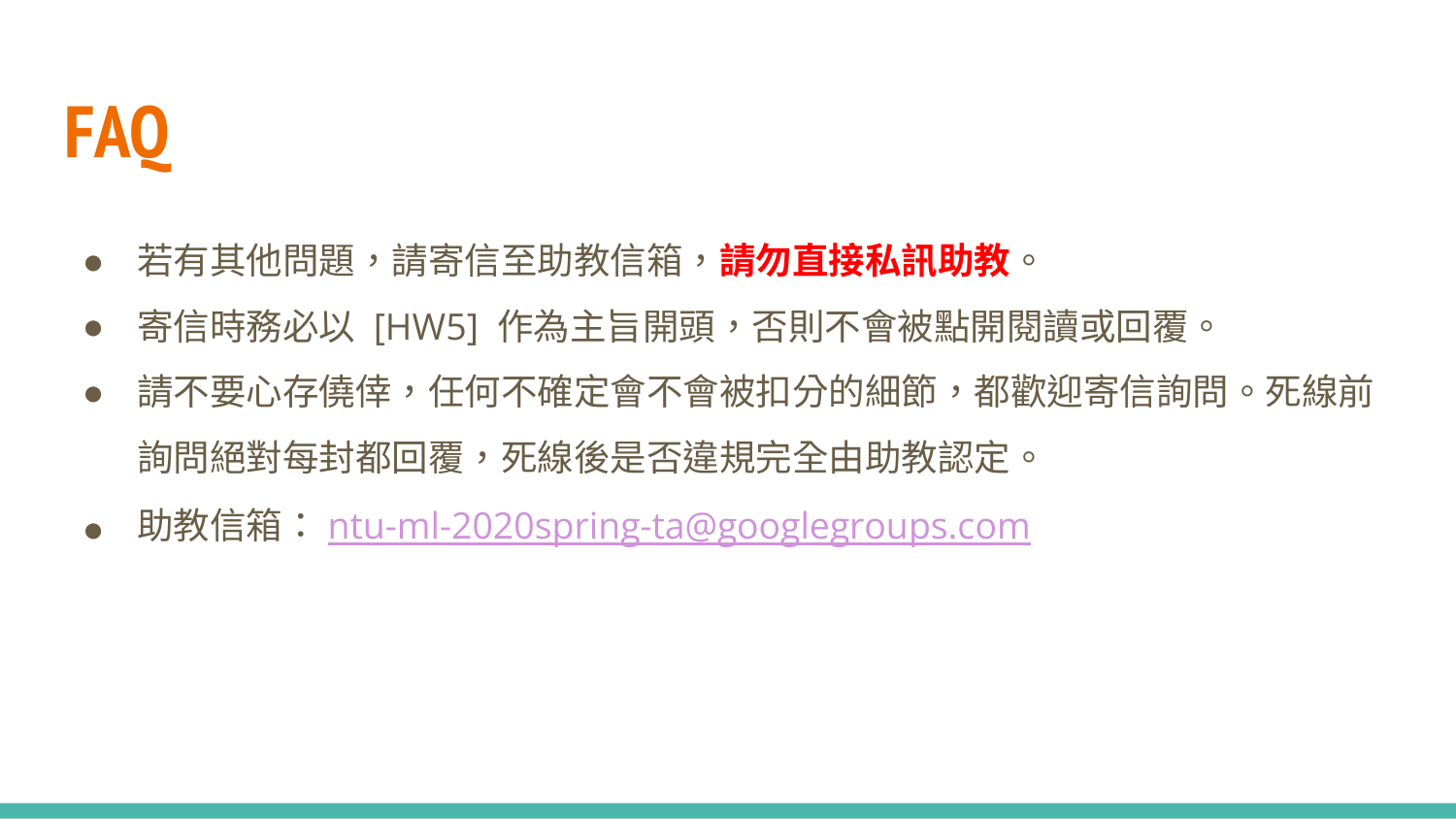

# FAQ
若有其他問題，請寄信至助教信箱，請勿直接私訊助教。
寄信時務必以 [HW5] 作為主旨開頭，否則不會被點開閱讀或回覆。
請不要心存僥倖，任何不確定會不會被扣分的細節，都歡迎寄信詢問。死線前詢問絕對每封都回覆，死線後是否違規完全由助教認定。
助教信箱：ntu-ml-2020spring-ta@googlegroups.com